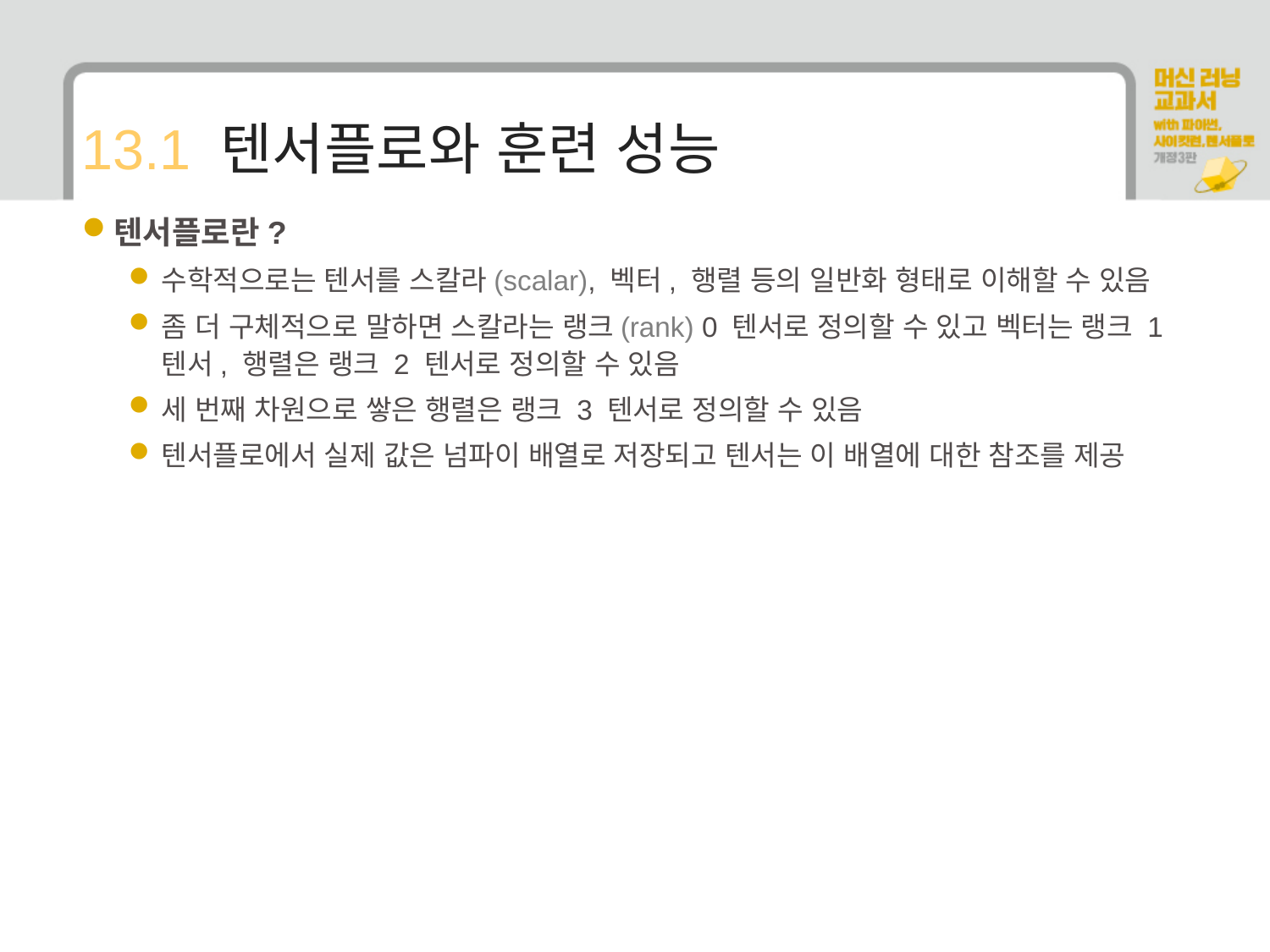

# 13.1 텐서플로와 훈련 성능
텐서플로란?
수학적으로는 텐서를 스칼라(scalar), 벡터, 행렬 등의 일반화 형태로 이해할 수 있음
좀 더 구체적으로 말하면 스칼라는 랭크(rank) 0 텐서로 정의할 수 있고 벡터는 랭크 1 텐서, 행렬은 랭크 2 텐서로 정의할 수 있음
세 번째 차원으로 쌓은 행렬은 랭크 3 텐서로 정의할 수 있음
텐서플로에서 실제 값은 넘파이 배열로 저장되고 텐서는 이 배열에 대한 참조를 제공